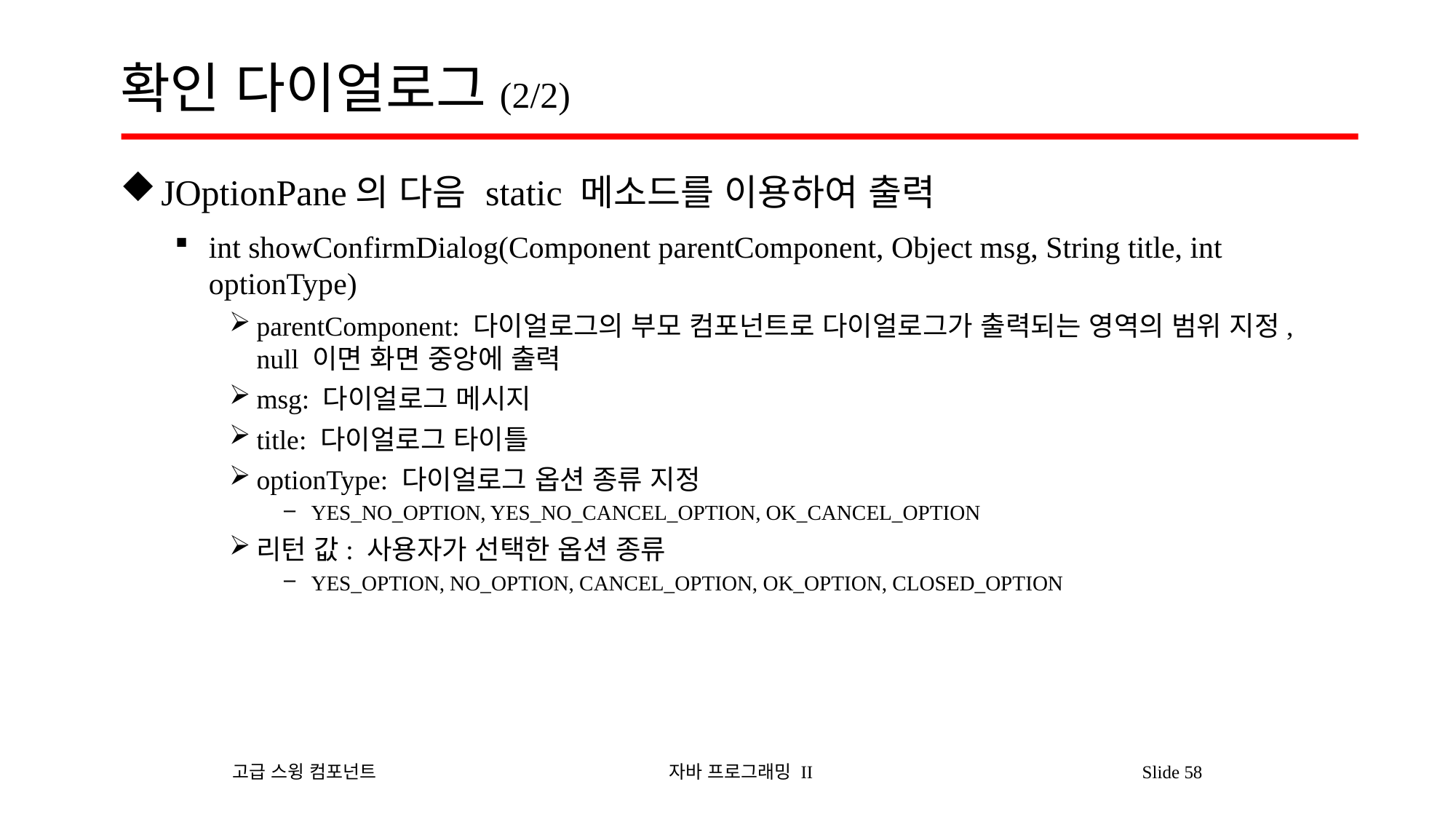

# 확인 다이얼로그(2/2)
JOptionPane의 다음 static 메소드를 이용하여 출력
int showConfirmDialog(Component parentComponent, Object msg, String title, int optionType)
parentComponent: 다이얼로그의 부모 컴포넌트로 다이얼로그가 출력되는 영역의 범위 지정, null 이면 화면 중앙에 출력
msg: 다이얼로그 메시지
title: 다이얼로그 타이틀
optionType: 다이얼로그 옵션 종류 지정
YES_NO_OPTION, YES_NO_CANCEL_OPTION, OK_CANCEL_OPTION
리턴 값: 사용자가 선택한 옵션 종류
YES_OPTION, NO_OPTION, CANCEL_OPTION, OK_OPTION, CLOSED_OPTION